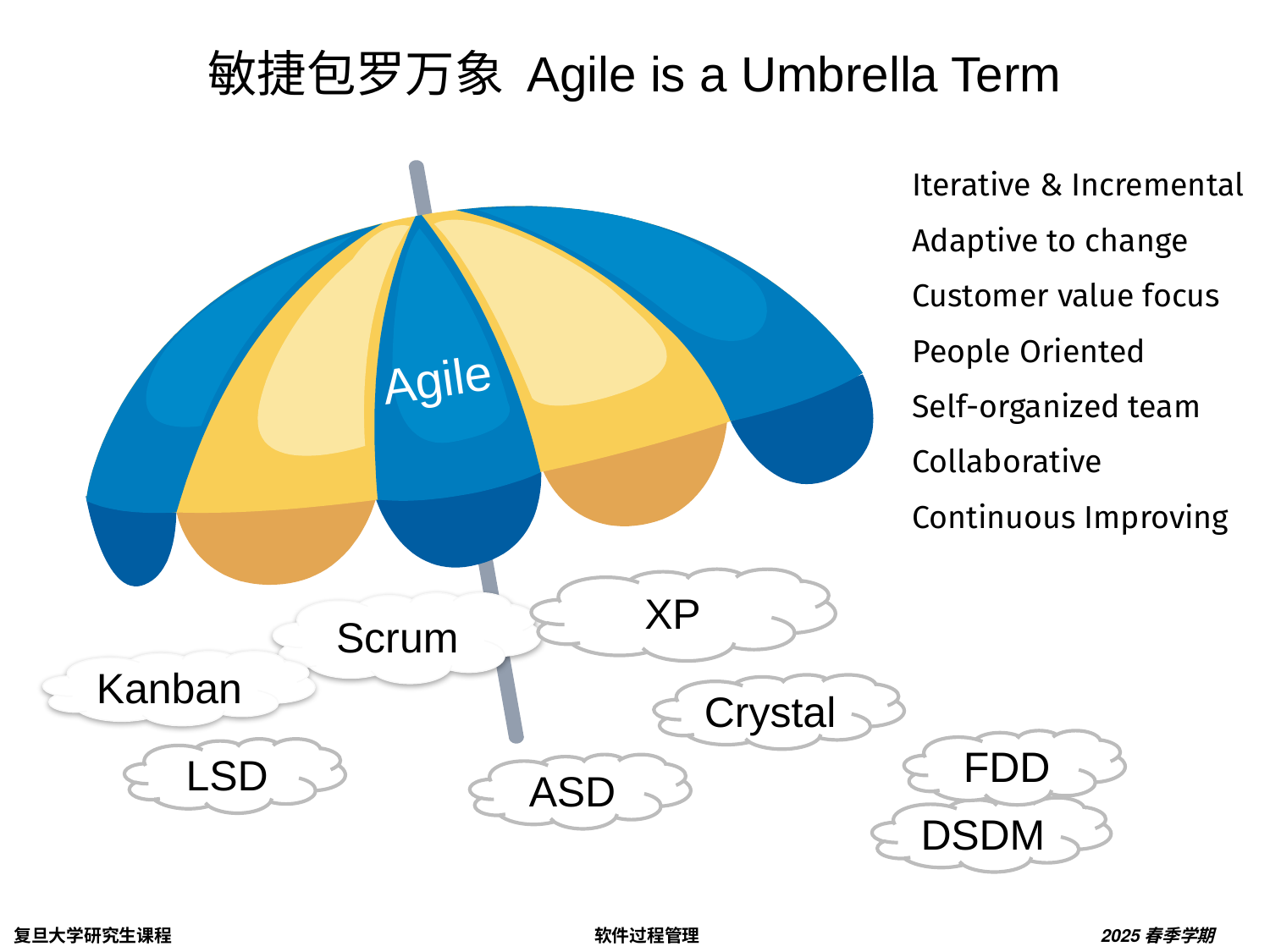

# 敏捷包罗万象 Agile is a Umbrella Term

Iterative & Incremental
Adaptive to change
Customer value focus
People Oriented
Self-organized team
Collaborative
Continuous Improving
Agile
XP
Scrum
Kanban
Crystal
FDD
LSD
ASD
DSDM